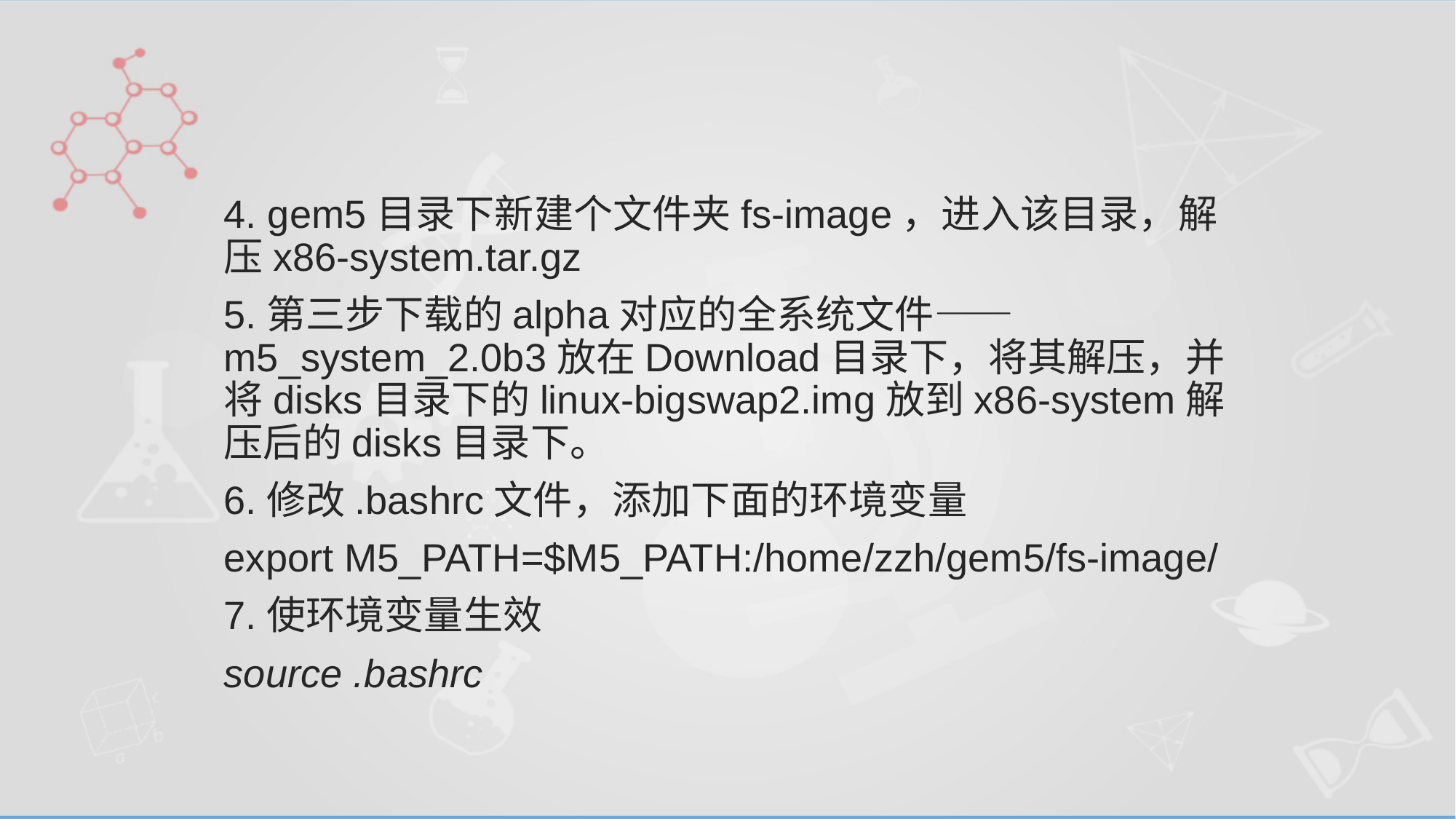

#
4. gem5目录下新建个文件夹fs-image，进入该目录，解压x86-system.tar.gz
5.第三步下载的alpha对应的全系统文件——m5_system_2.0b3放在Download目录下，将其解压，并将disks目录下的linux-bigswap2.img放到x86-system解压后的disks目录下。
6.修改.bashrc文件，添加下面的环境变量
export M5_PATH=$M5_PATH:/home/zzh/gem5/fs-image/
7.使环境变量生效
source .bashrc